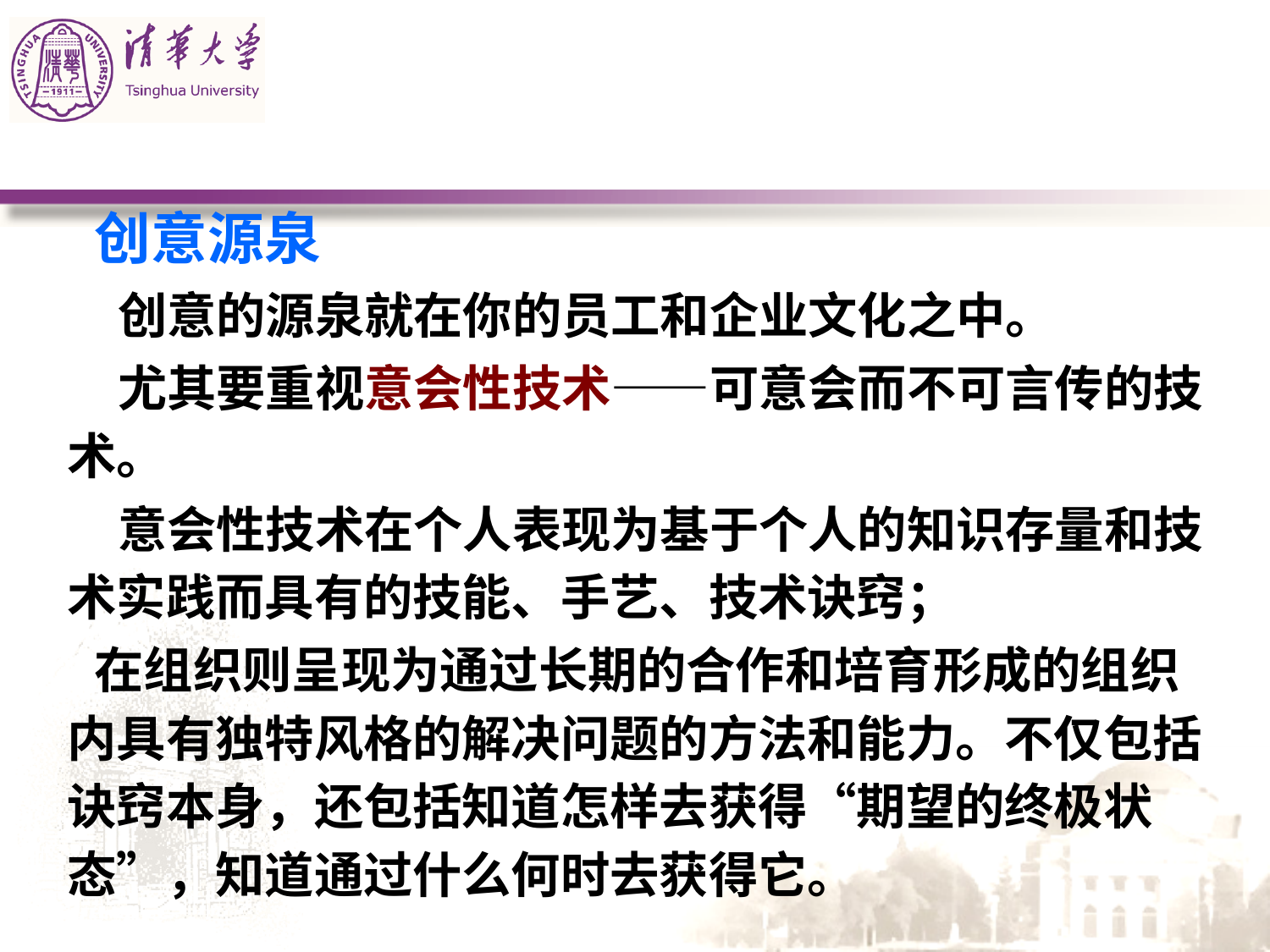

#
创意源泉
 创意的源泉就在你的员工和企业文化之中。
 尤其要重视意会性技术――可意会而不可言传的技术。
 意会性技术在个人表现为基于个人的知识存量和技术实践而具有的技能、手艺、技术诀窍；
在组织则呈现为通过长期的合作和培育形成的组织内具有独特风格的解决问题的方法和能力。不仅包括诀窍本身，还包括知道怎样去获得“期望的终极状态”，知道通过什么何时去获得它。